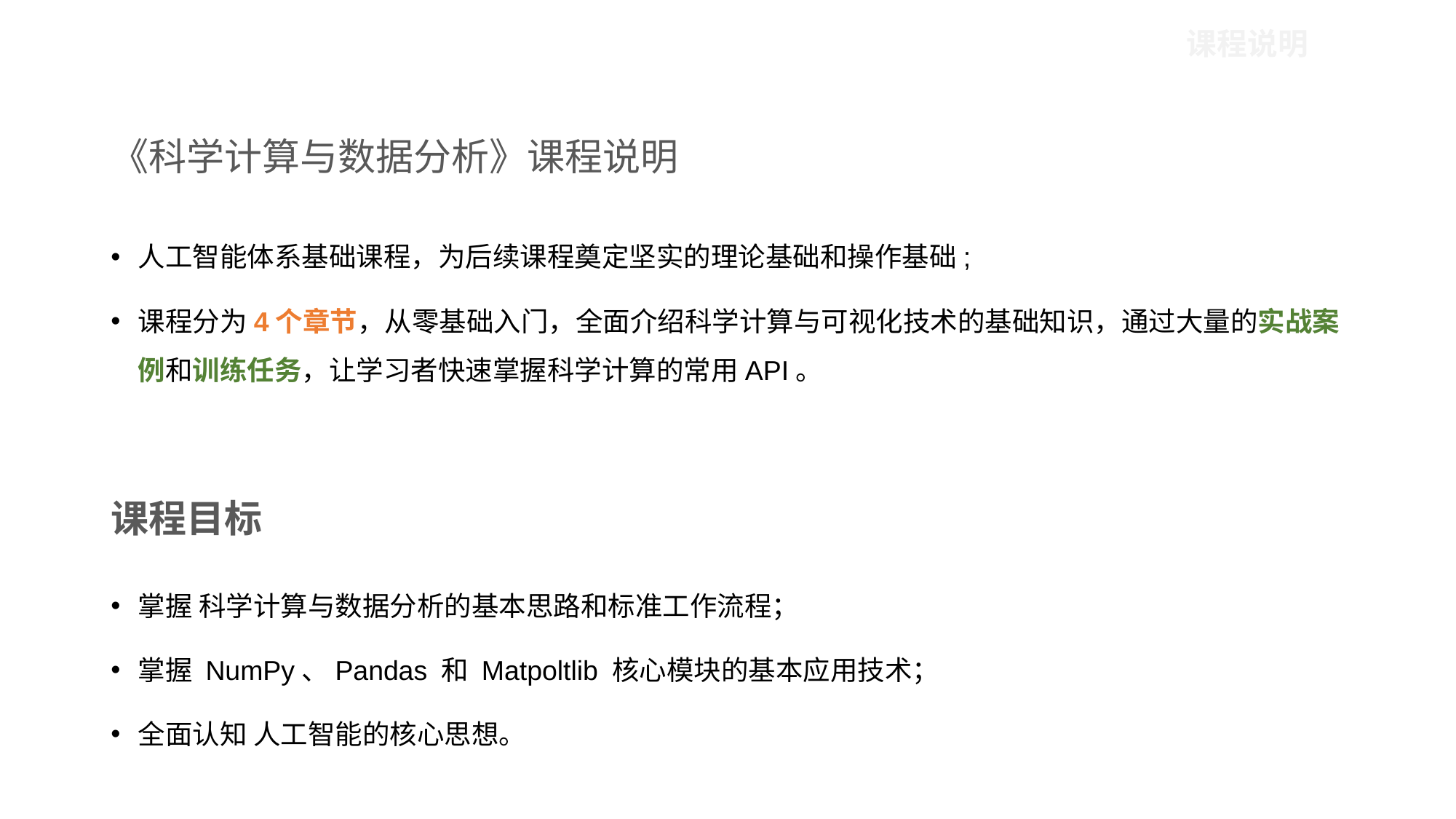

课程说明
# 《科学计算与数据分析》课程说明
人工智能体系基础课程，为后续课程奠定坚实的理论基础和操作基础;
课程分为4个章节，从零基础入门，全面介绍科学计算与可视化技术的基础知识，通过大量的实战案例和训练任务，让学习者快速掌握科学计算的常用API。
课程目标
掌握 科学计算与数据分析的基本思路和标准工作流程；
掌握 NumPy、Pandas 和 Matpoltlib 核心模块的基本应用技术；
全面认知 人工智能的核心思想。